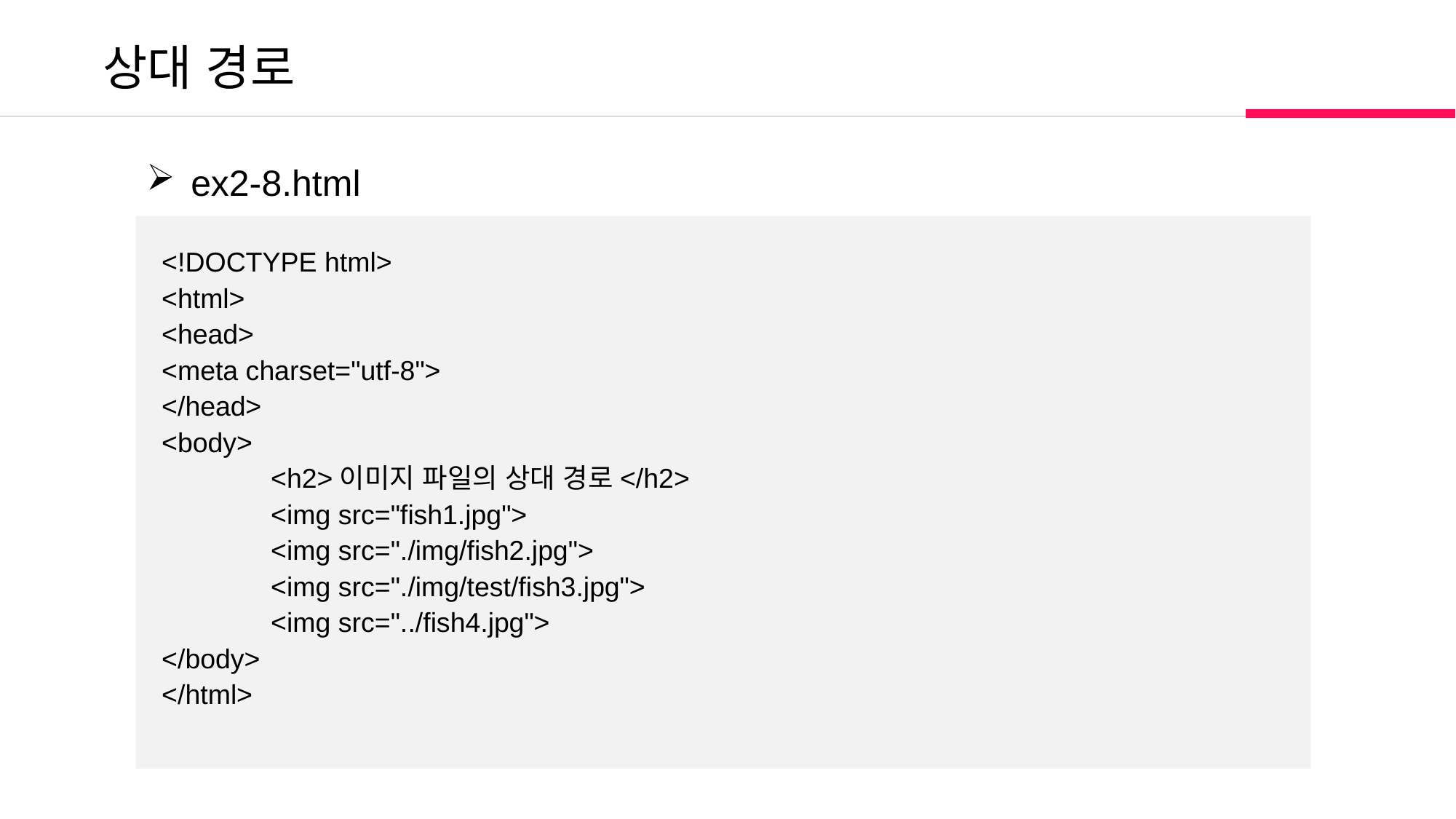

상대 경로

 ex2-8.html
<!DOCTYPE html>
<html>
<head>
<meta charset="utf-8">
</head>
<body>
	<h2>이미지 파일의 상대 경로</h2>
	<img src="fish1.jpg">
	<img src="./img/fish2.jpg">
	<img src="./img/test/fish3.jpg">
	<img src="../fish4.jpg">
</body>
</html>